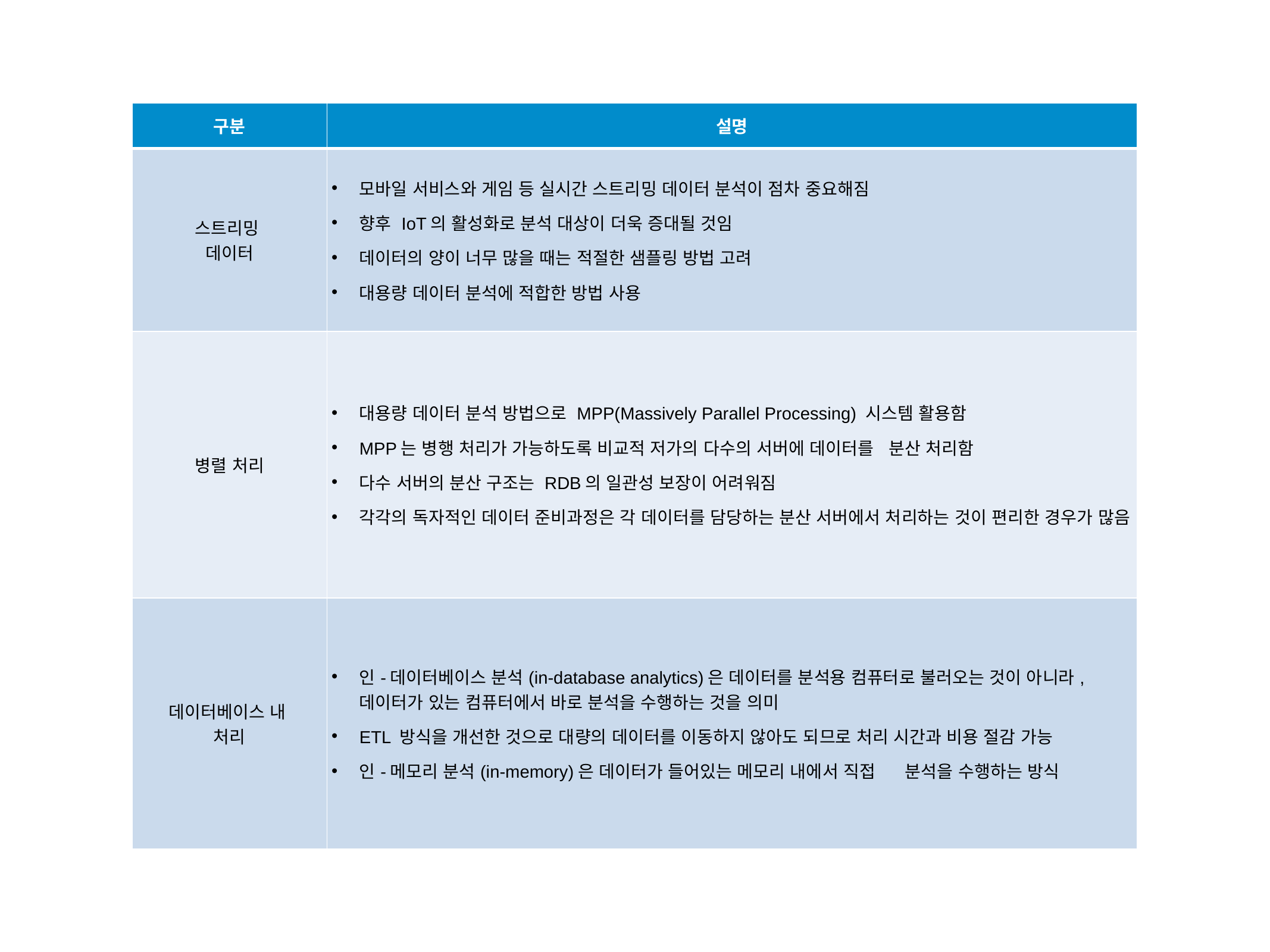

#
| 구분 | 설명 |
| --- | --- |
| 스트리밍 데이터 | 모바일 서비스와 게임 등 실시간 스트리밍 데이터 분석이 점차 중요해짐 향후 IoT의 활성화로 분석 대상이 더욱 증대될 것임 데이터의 양이 너무 많을 때는 적절한 샘플링 방법 고려 대용량 데이터 분석에 적합한 방법 사용 |
| 병렬 처리 | 대용량 데이터 분석 방법으로 MPP(Massively Parallel Processing) 시스템 활용함 MPP는 병행 처리가 가능하도록 비교적 저가의 다수의 서버에 데이터를 분산 처리함 다수 서버의 분산 구조는 RDB의 일관성 보장이 어려워짐 각각의 독자적인 데이터 준비과정은 각 데이터를 담당하는 분산 서버에서 처리하는 것이 편리한 경우가 많음 |
| 데이터베이스 내 처리 | 인-데이터베이스 분석(in-database analytics)은 데이터를 분석용 컴퓨터로 불러오는 것이 아니라, 데이터가 있는 컴퓨터에서 바로 분석을 수행하는 것을 의미 ETL 방식을 개선한 것으로 대량의 데이터를 이동하지 않아도 되므로 처리 시간과 비용 절감 가능 인-메모리 분석(in-memory)은 데이터가 들어있는 메모리 내에서 직접 분석을 수행하는 방식 |

38